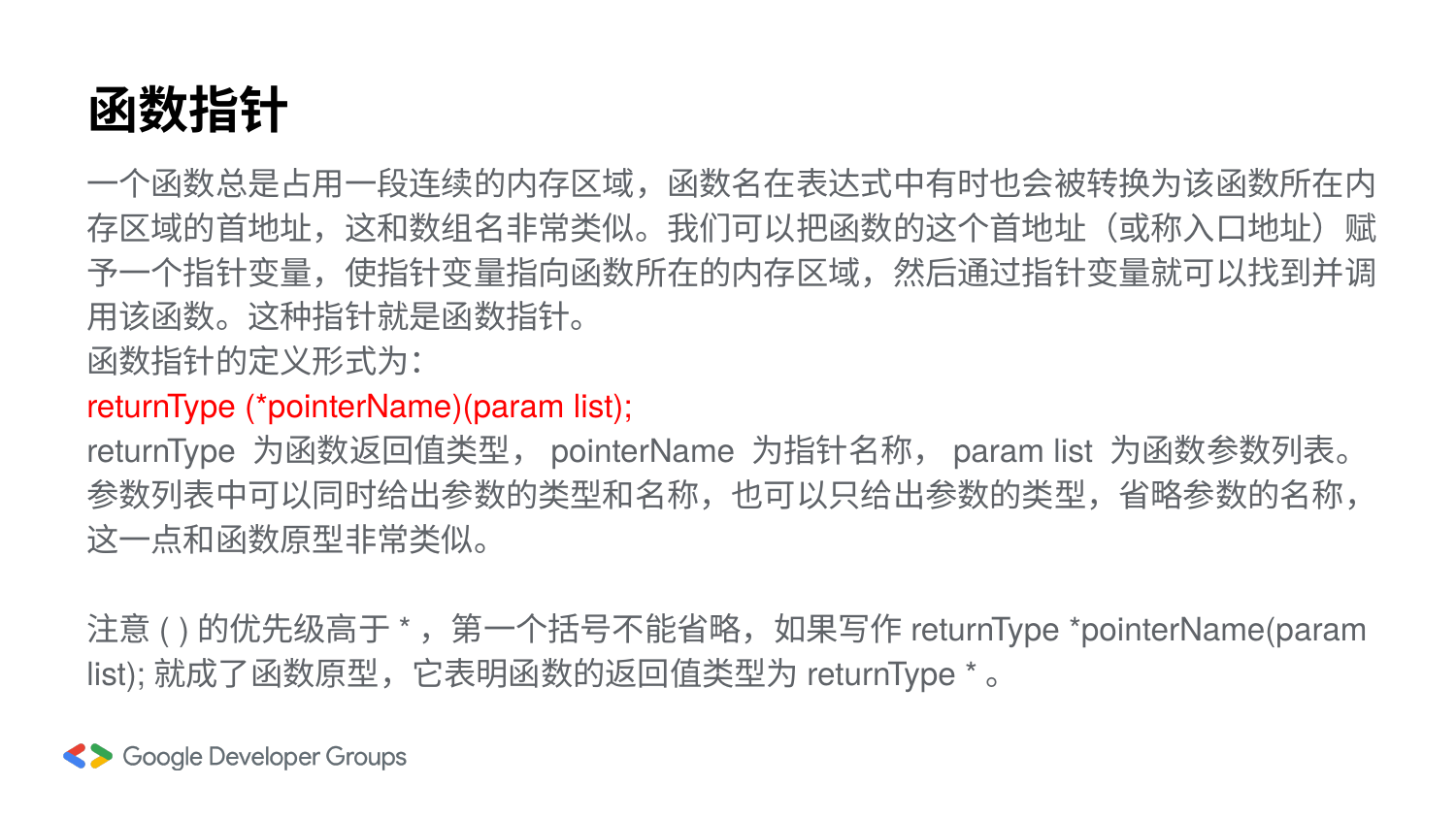

# 函数指针
一个函数总是占用一段连续的内存区域，函数名在表达式中有时也会被转换为该函数所在内存区域的首地址，这和数组名非常类似。我们可以把函数的这个首地址（或称入口地址）赋予一个指针变量，使指针变量指向函数所在的内存区域，然后通过指针变量就可以找到并调用该函数。这种指针就是函数指针。
函数指针的定义形式为：
returnType (*pointerName)(param list);
returnType 为函数返回值类型，pointerName 为指针名称，param list 为函数参数列表。参数列表中可以同时给出参数的类型和名称，也可以只给出参数的类型，省略参数的名称，这一点和函数原型非常类似。

注意( )的优先级高于*，第一个括号不能省略，如果写作returnType *pointerName(param list);就成了函数原型，它表明函数的返回值类型为returnType *。